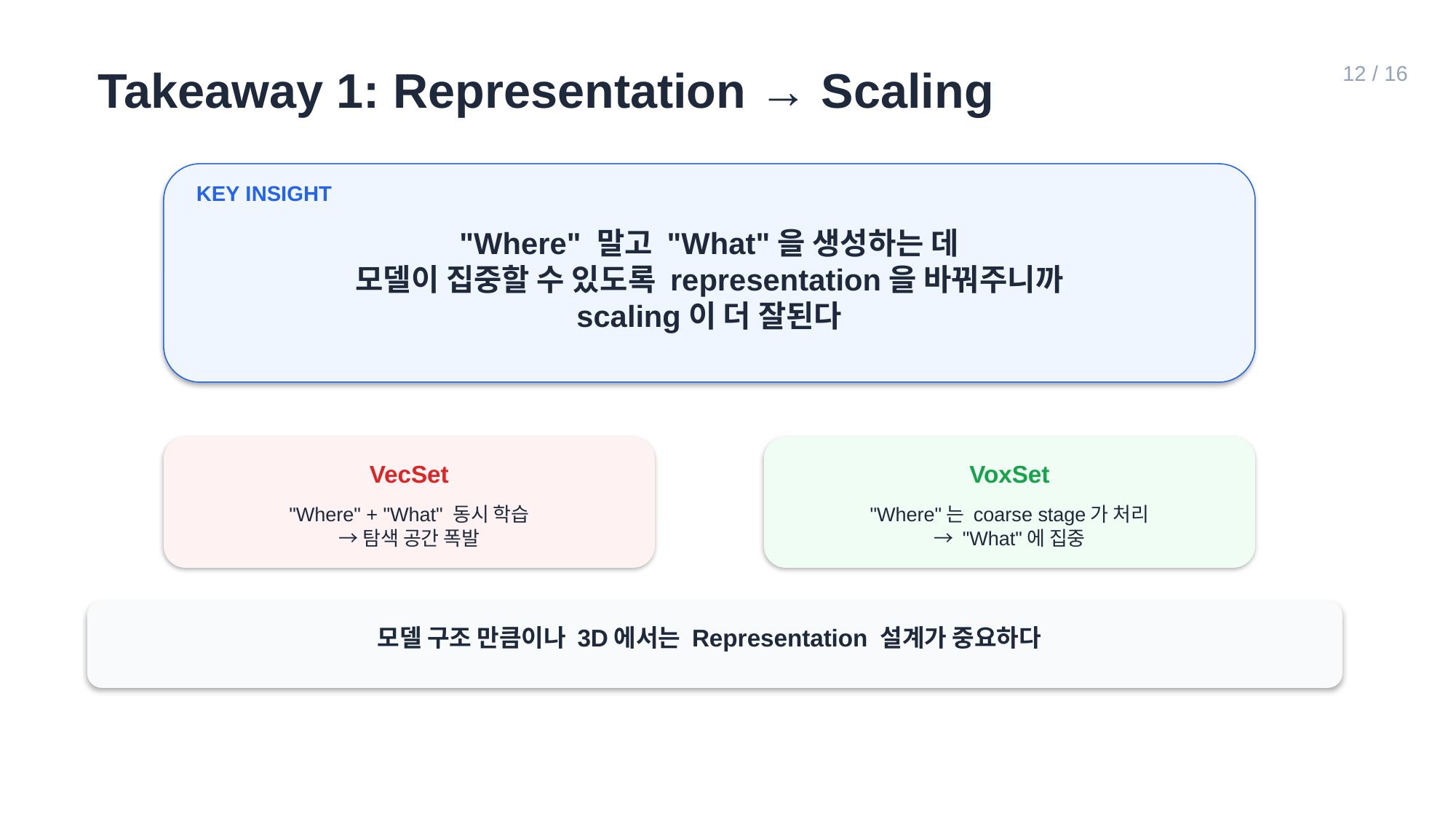

Takeaway 1: Representation → Scaling
12 / 16

KEY INSIGHT
"Where" 말고 "What"을 생성하는 데
모델이 집중할 수 있도록 representation을 바꿔주니까
scaling이 더 잘된다

VecSet
VoxSet
"Where" + "What" 동시 학습
→ 탐색 공간 폭발
"Where"는 coarse stage가 처리
→ "What"에 집중

모델 구조 만큼이나 3D에서는 Representation 설계가 중요하다